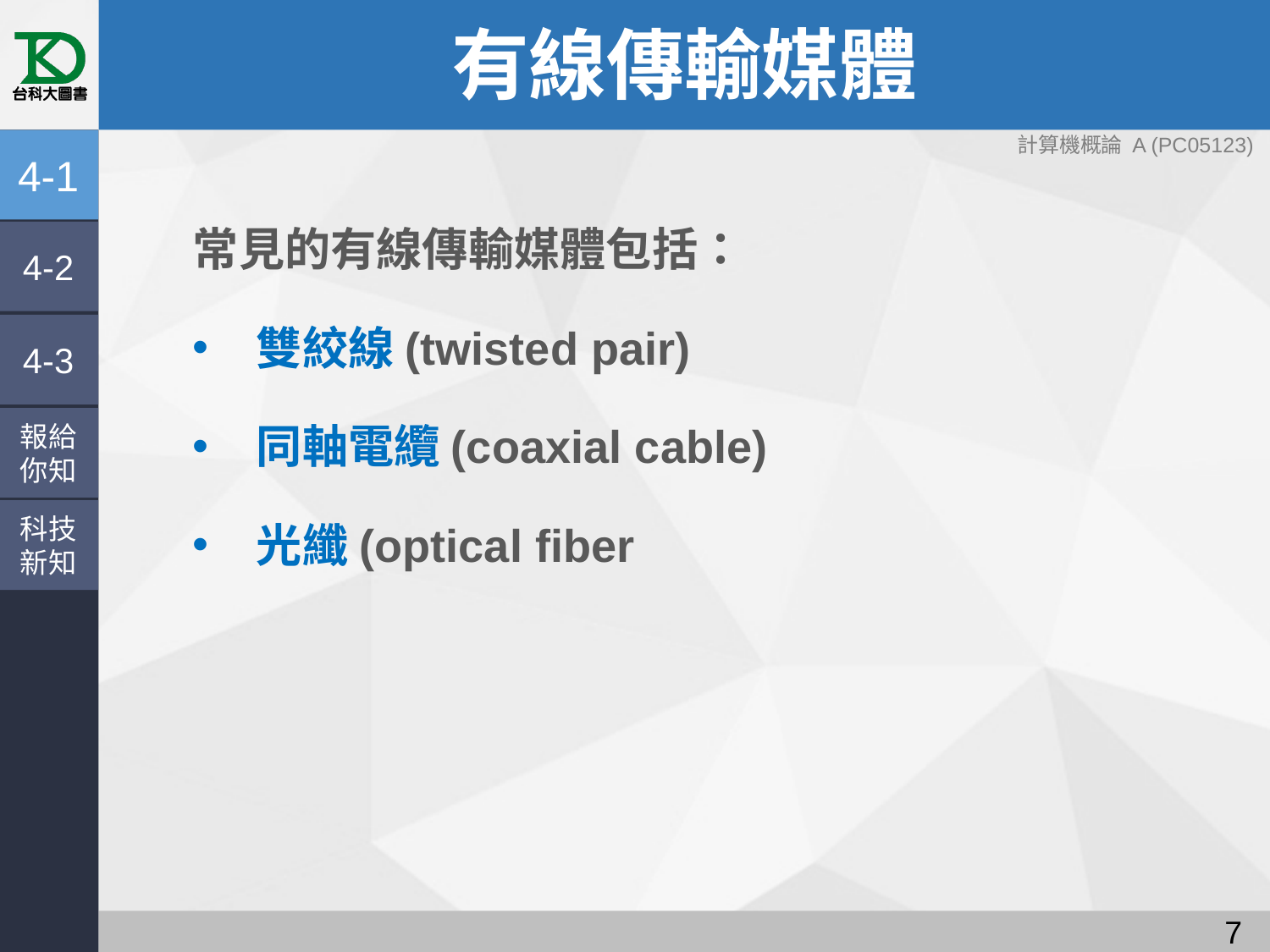

# 有線傳輸媒體
4-1
常見的有線傳輸媒體包括：
雙絞線(twisted pair)
同軸電纜(coaxial cable)
光纖(optical fiber
4-2
4-3
報給
你知
科技
新知
7